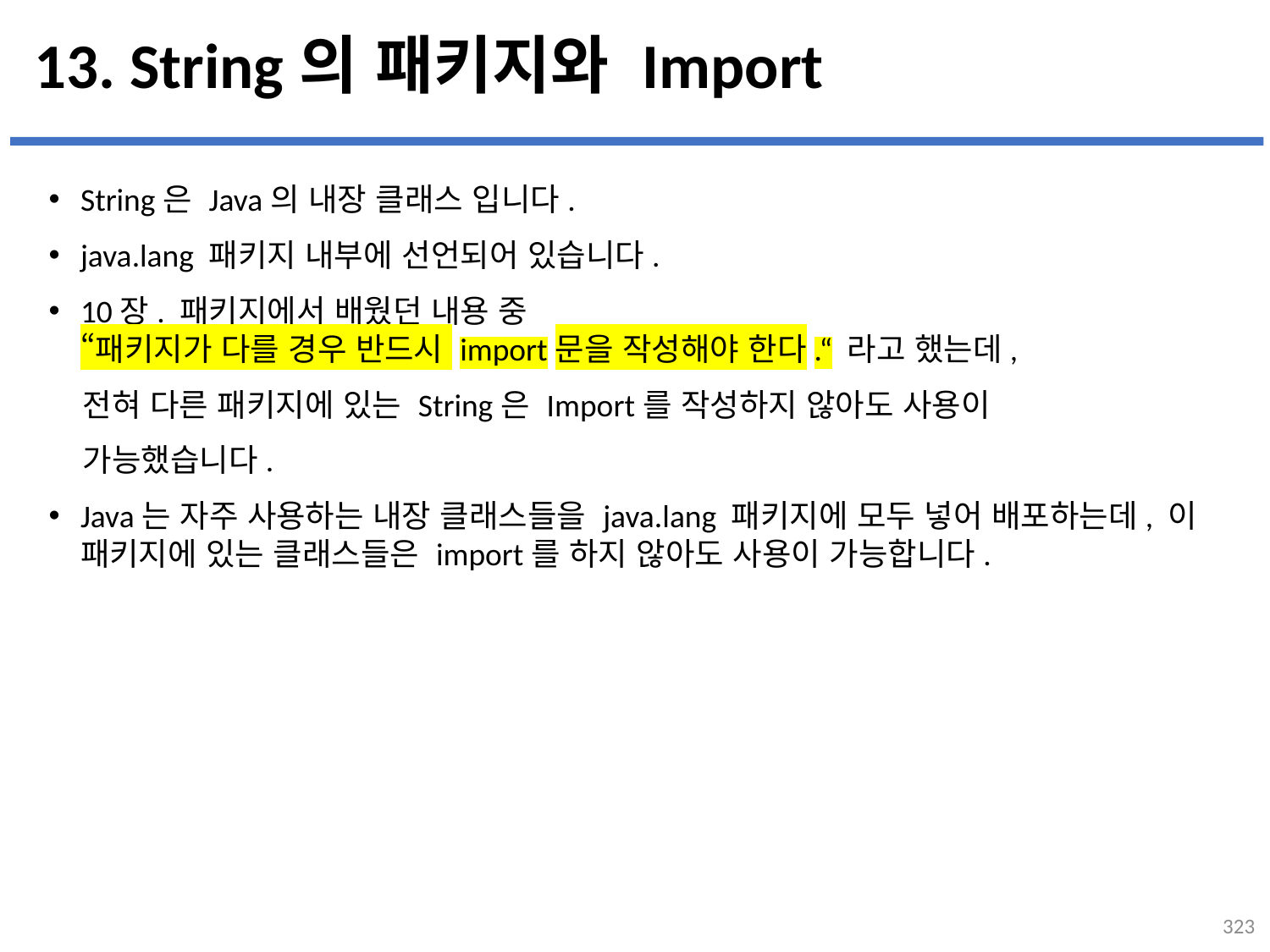

# 13. String의 패키지와 Import
String은 Java의 내장 클래스 입니다.
java.lang 패키지 내부에 선언되어 있습니다.
10장. 패키지에서 배웠던 내용 중
“패키지가 다를 경우 반드시 import문을 작성해야 한다.“ 라고 했는데,
   전혀 다른 패키지에 있는 String은 Import를 작성하지 않아도 사용이
   가능했습니다.
Java는 자주 사용하는 내장 클래스들을 java.lang 패키지에 모두 넣어 배포하는데, 이 패키지에 있는 클래스들은 import를 하지 않아도 사용이 가능합니다.
...

설명
323